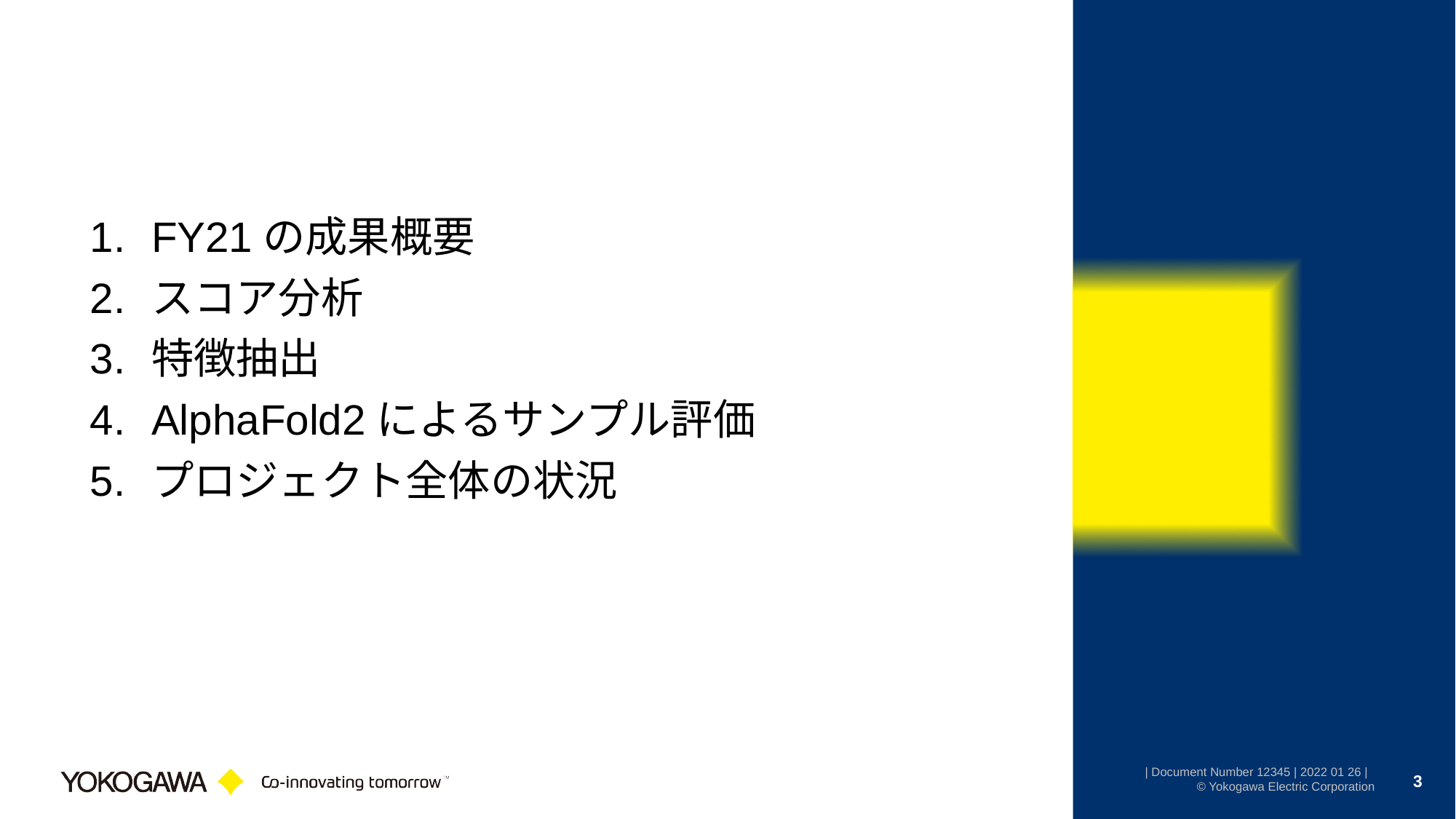

#
FY21の成果概要
スコア分析
特徴抽出
AlphaFold2によるサンプル評価
プロジェクト全体の状況
3